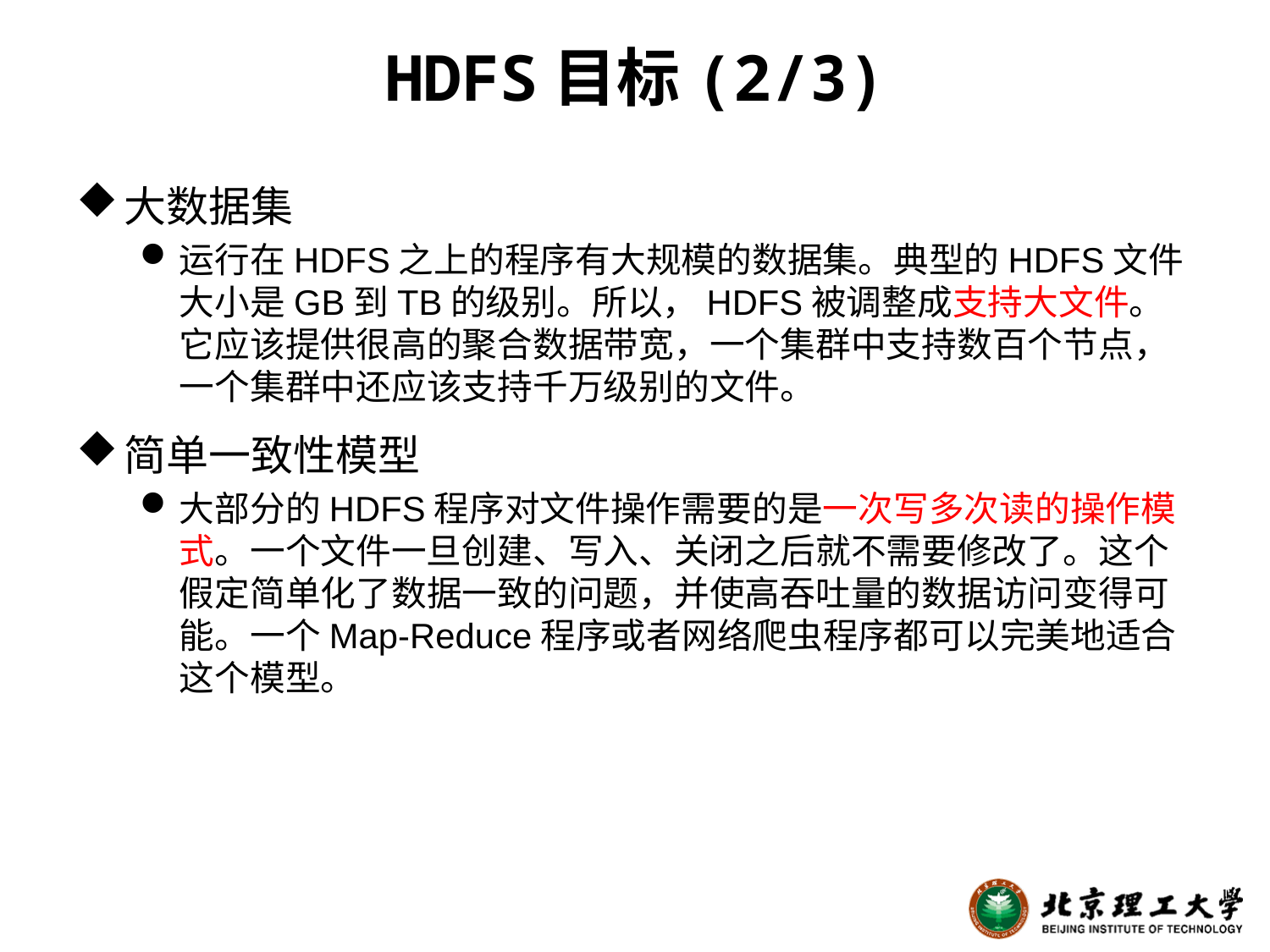

# HDFS目标(2/3)
大数据集
运行在HDFS之上的程序有大规模的数据集。典型的HDFS文件大小是GB到TB的级别。所以，HDFS被调整成支持大文件。它应该提供很高的聚合数据带宽，一个集群中支持数百个节点，一个集群中还应该支持千万级别的文件。
简单一致性模型
大部分的HDFS程序对文件操作需要的是一次写多次读的操作模式。一个文件一旦创建、写入、关闭之后就不需要修改了。这个假定简单化了数据一致的问题，并使高吞吐量的数据访问变得可能。一个Map-Reduce程序或者网络爬虫程序都可以完美地适合这个模型。